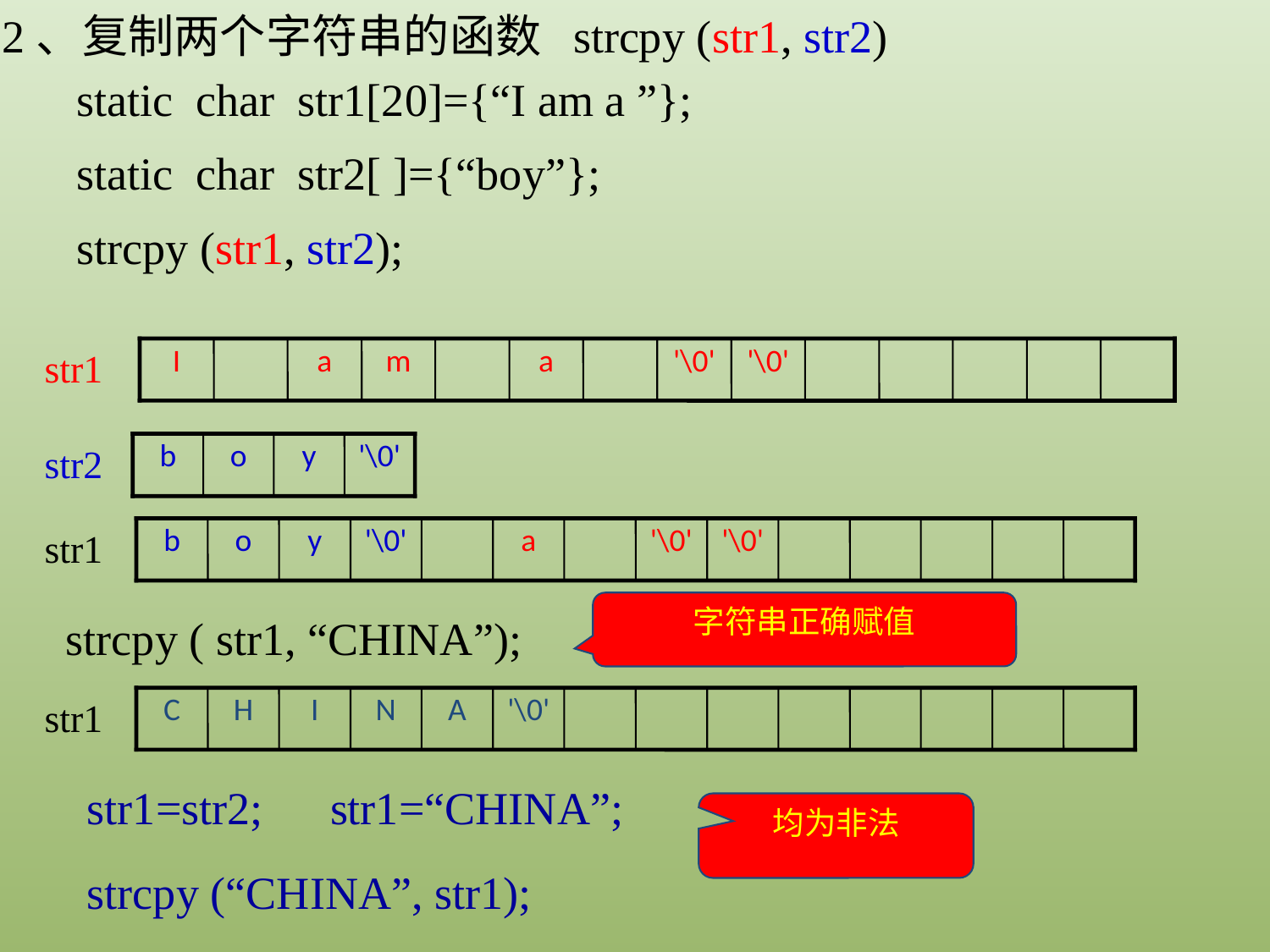

2、复制两个字符串的函数  strcpy (str1, str2)
static  char  str1[20]={“I am a ”};
static  char  str2[ ]={“boy”};
strcpy (str1, str2);
str1
I

a

m

a

'\0'

'\0'

str2
b

o

y

'\0'

str1
b

o

y

'\0'

a

'\0'

'\0'

字符串正确赋值
strcpy ( str1, “CHINA”);
str1
C

H

I

N

A

'\0'

str1=str2;
str1=“CHINA”;
均为非法
strcpy (“CHINA”, str1);
357